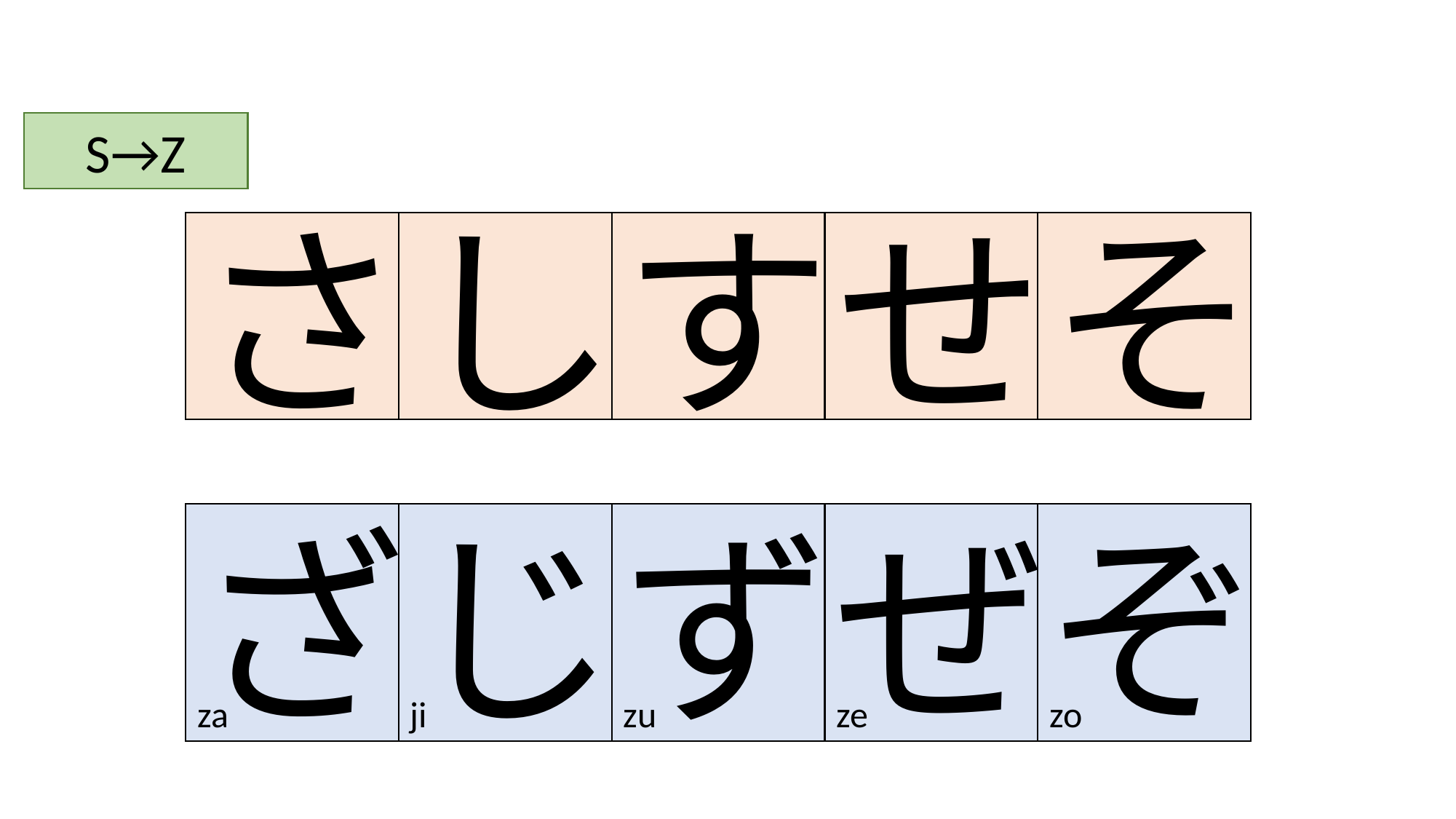

S→Z
さ
し
す
せ
そ
ざ
じ
ず
ぜ
ぞ
za
ji
zu
ze
zo